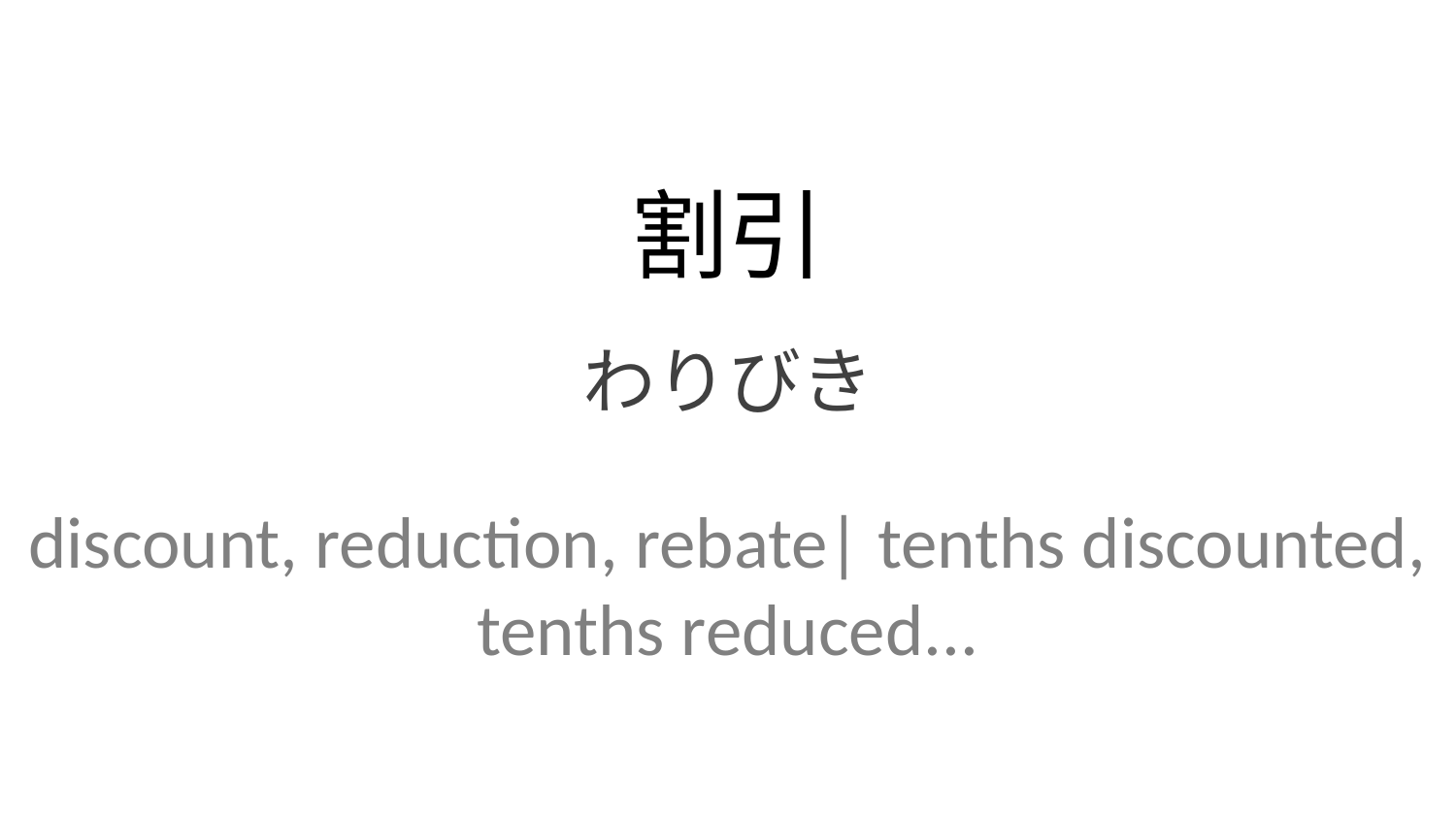

割引

わりびき
discount, reduction, rebate| tenths discounted, tenths reduced...